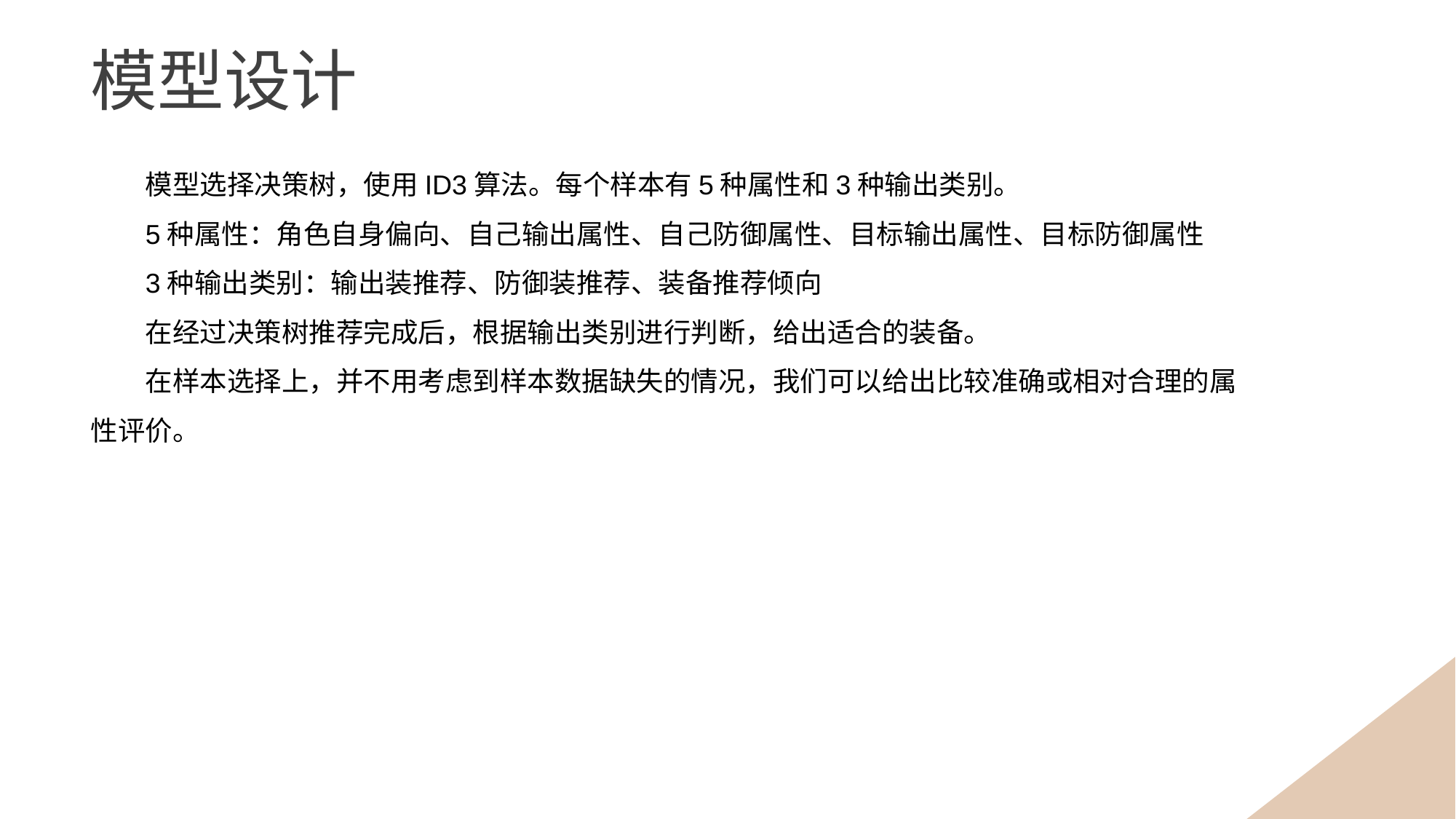

模型设计
模型选择决策树，使用ID3算法。每个样本有5种属性和3种输出类别。
5种属性：角色自身偏向、自己输出属性、自己防御属性、目标输出属性、目标防御属性
3种输出类别：输出装推荐、防御装推荐、装备推荐倾向
在经过决策树推荐完成后，根据输出类别进行判断，给出适合的装备。
在样本选择上，并不用考虑到样本数据缺失的情况，我们可以给出比较准确或相对合理的属性评价。